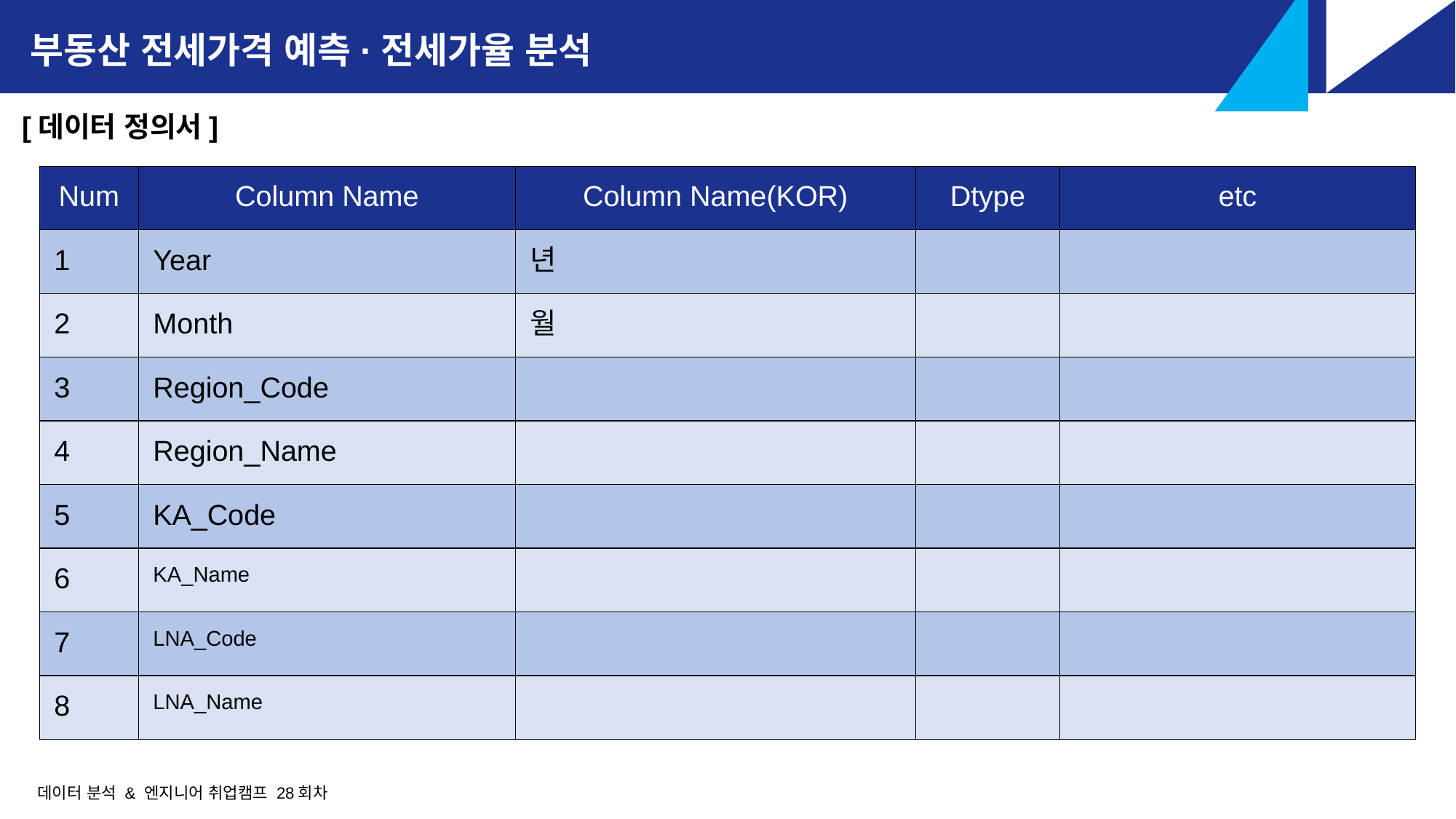

부동산 전세가격 예측·전세가율 분석

[데이터 정의서]
| Num | Column Name | Column Name(KOR) | Dtype | etc |
| --- | --- | --- | --- | --- |
| 1 | Year | 년 |  |  |
| 2 | Month | 월 |  |  |
| 3 | Region\_Code |  |  |  |
| 4 | Region\_Name |  |  |  |
| 5 | KA\_Code |  |  |  |
| 6 | KA\_Name |  |  |  |
| 7 | LNA\_Code |  |  |  |
| 8 | LNA\_Name |  |  |  |
데이터 분석 & 엔지니어 취업캠프 28회차